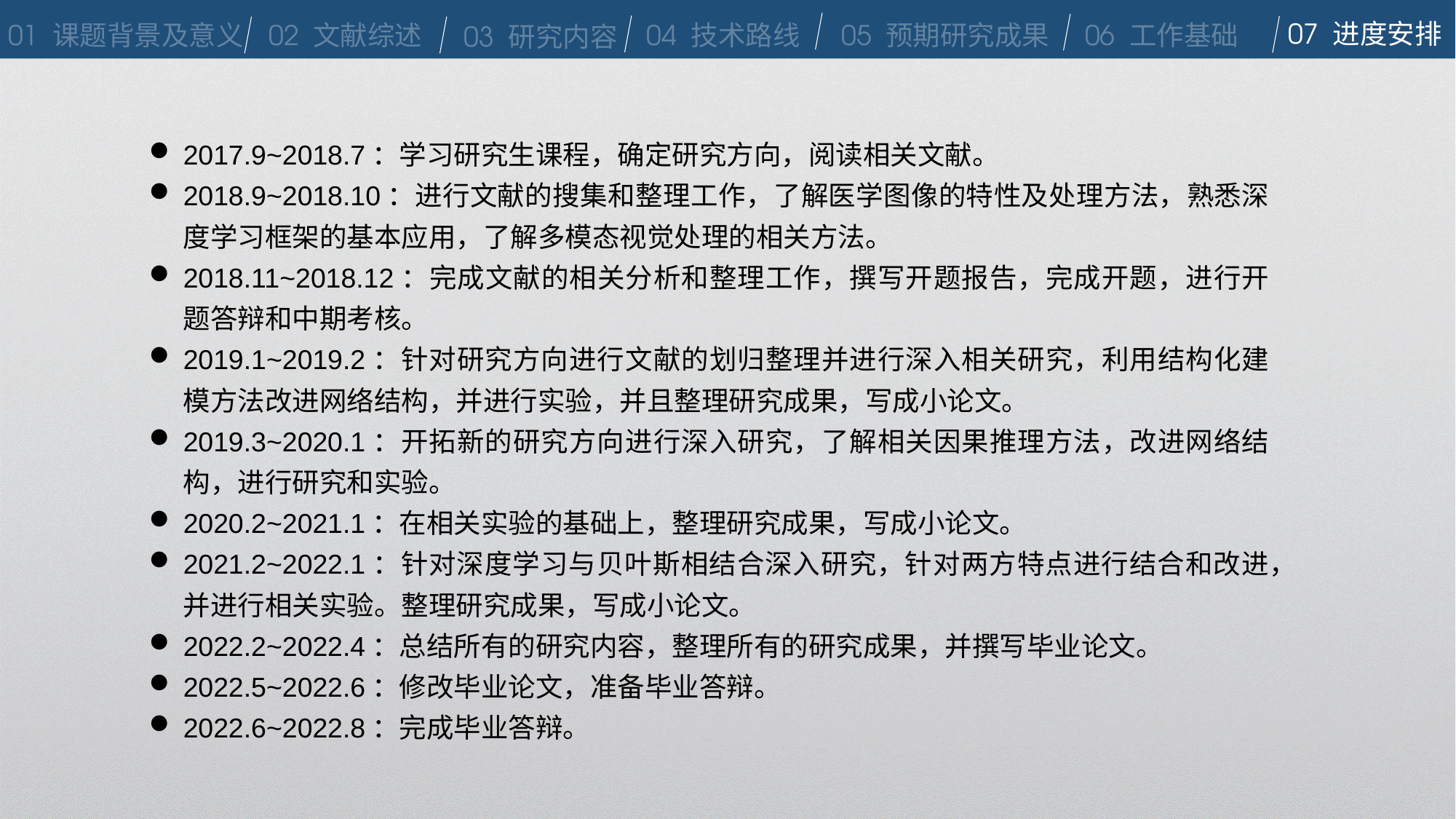

07 进度安排
05 预期研究成果
06 工作基础
02 文献综述
04 技术路线
01 课题背景及意义
03 研究内容
2017.9~2018.7：学习研究生课程，确定研究方向，阅读相关文献。
2018.9~2018.10：进行文献的搜集和整理工作，了解医学图像的特性及处理方法，熟悉深度学习框架的基本应用，了解多模态视觉处理的相关方法。
2018.11~2018.12：完成文献的相关分析和整理工作，撰写开题报告，完成开题，进行开题答辩和中期考核。
2019.1~2019.2：针对研究方向进行文献的划归整理并进行深入相关研究，利用结构化建模方法改进网络结构，并进行实验，并且整理研究成果，写成小论文。
2019.3~2020.1：开拓新的研究方向进行深入研究，了解相关因果推理方法，改进网络结构，进行研究和实验。
2020.2~2021.1：在相关实验的基础上，整理研究成果，写成小论文。
2021.2~2022.1：针对深度学习与贝叶斯相结合深入研究，针对两方特点进行结合和改进，并进行相关实验。整理研究成果，写成小论文。
2022.2~2022.4：总结所有的研究内容，整理所有的研究成果，并撰写毕业论文。
2022.5~2022.6：修改毕业论文，准备毕业答辩。
2022.6~2022.8：完成毕业答辩。